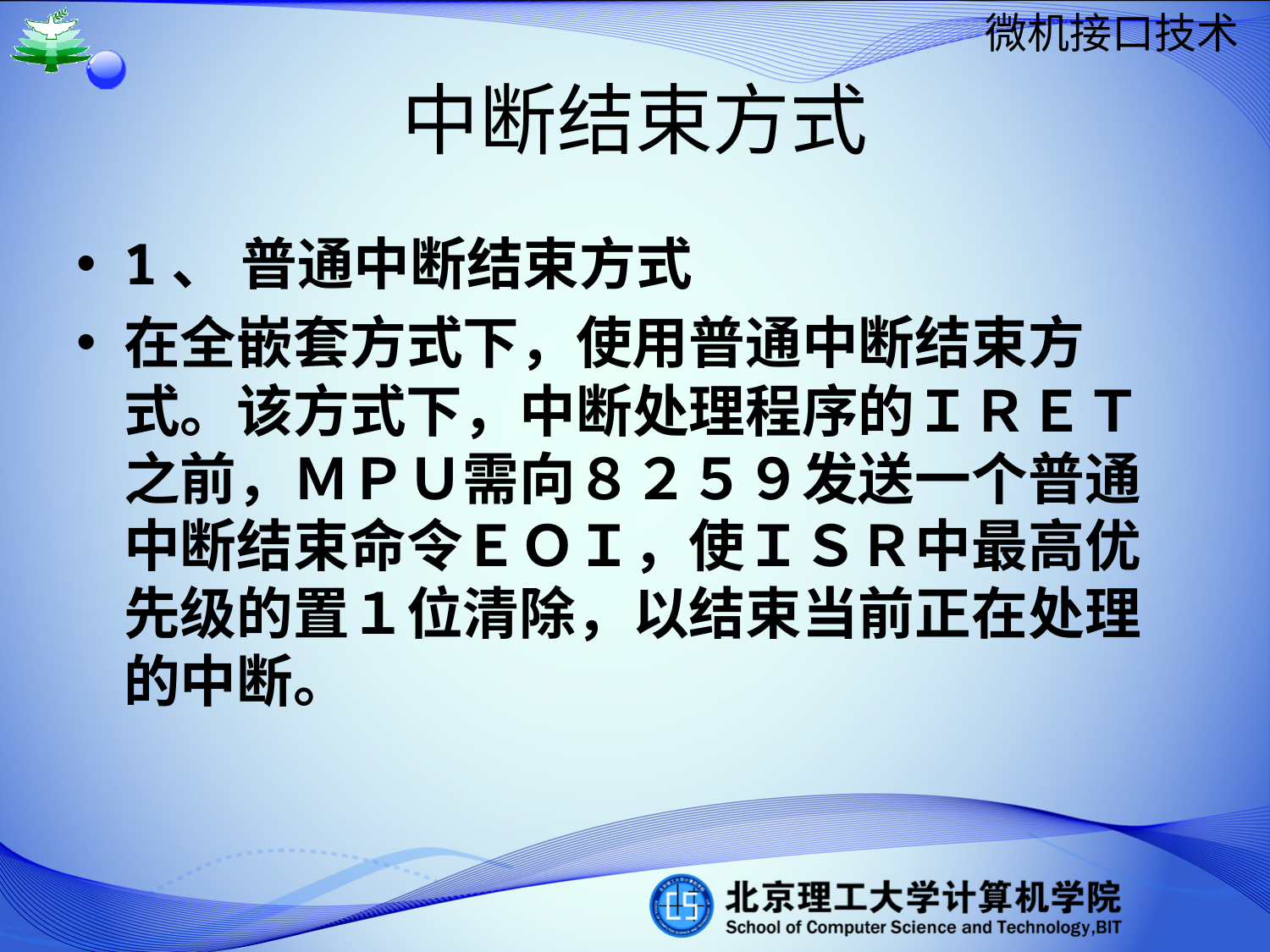

# 中断结束方式
1、 普通中断结束方式
在全嵌套方式下，使用普通中断结束方式。该方式下，中断处理程序的ＩＲＥＴ之前，ＭＰＵ需向８２５９发送一个普通中断结束命令ＥＯＩ，使ＩＳＲ中最高优先级的置１位清除，以结束当前正在处理的中断。